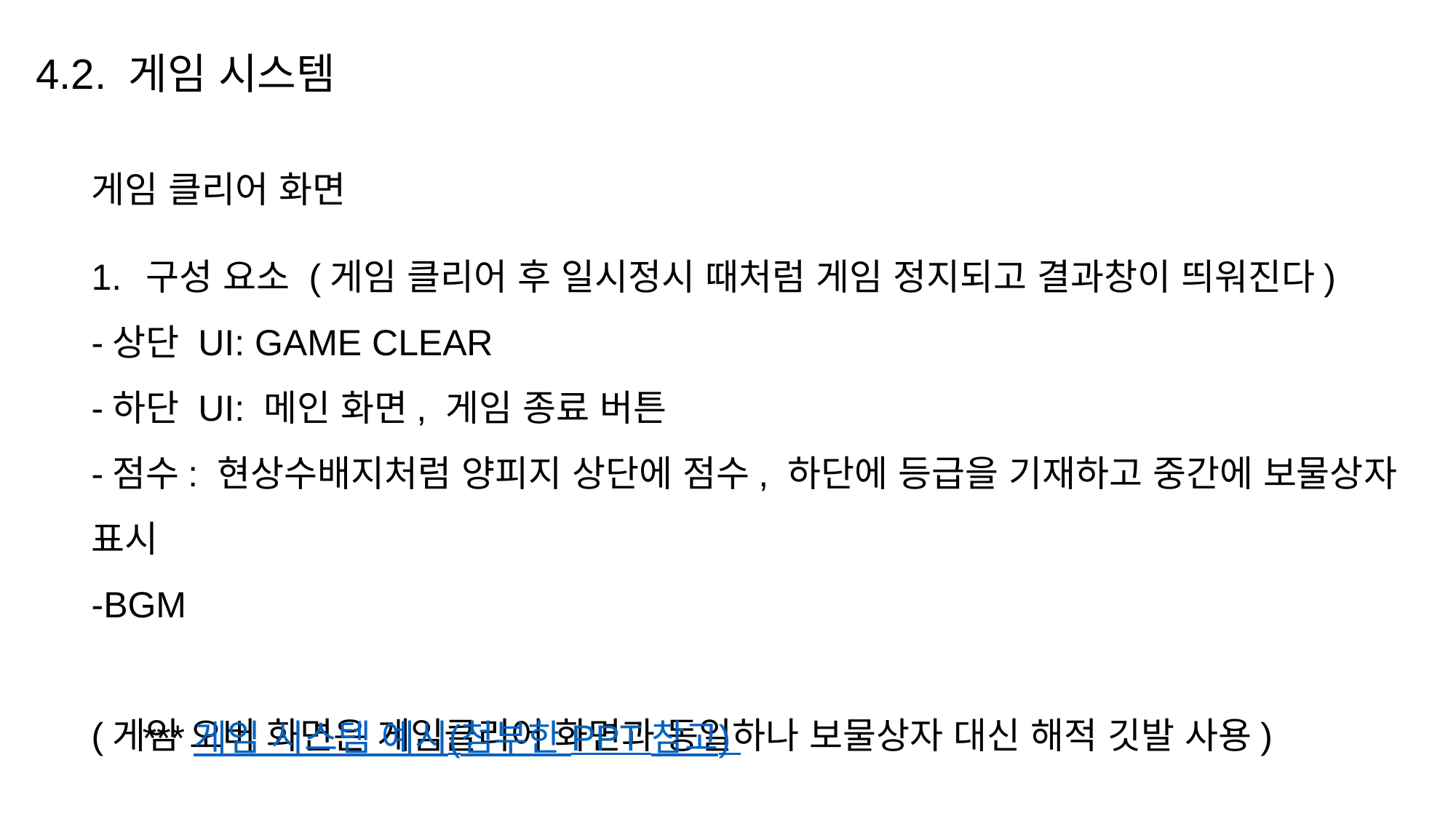

4.2. 게임 시스템
게임 클리어 화면

구성 요소 (게임 클리어 후 일시정시 때처럼 게임 정지되고 결과창이 띄워진다)
-상단 UI: GAME CLEAR
-하단 UI: 메인 화면, 게임 종료 버튼
-점수: 현상수배지처럼 양피지 상단에 점수, 하단에 등급을 기재하고 중간에 보물상자 표시
-BGM

(게임 오버 화면은 게임클리어 화면과 동일하나 보물상자 대신 해적 깃발 사용)

***게임 시스템 예시(첨부한 PPT 참고)